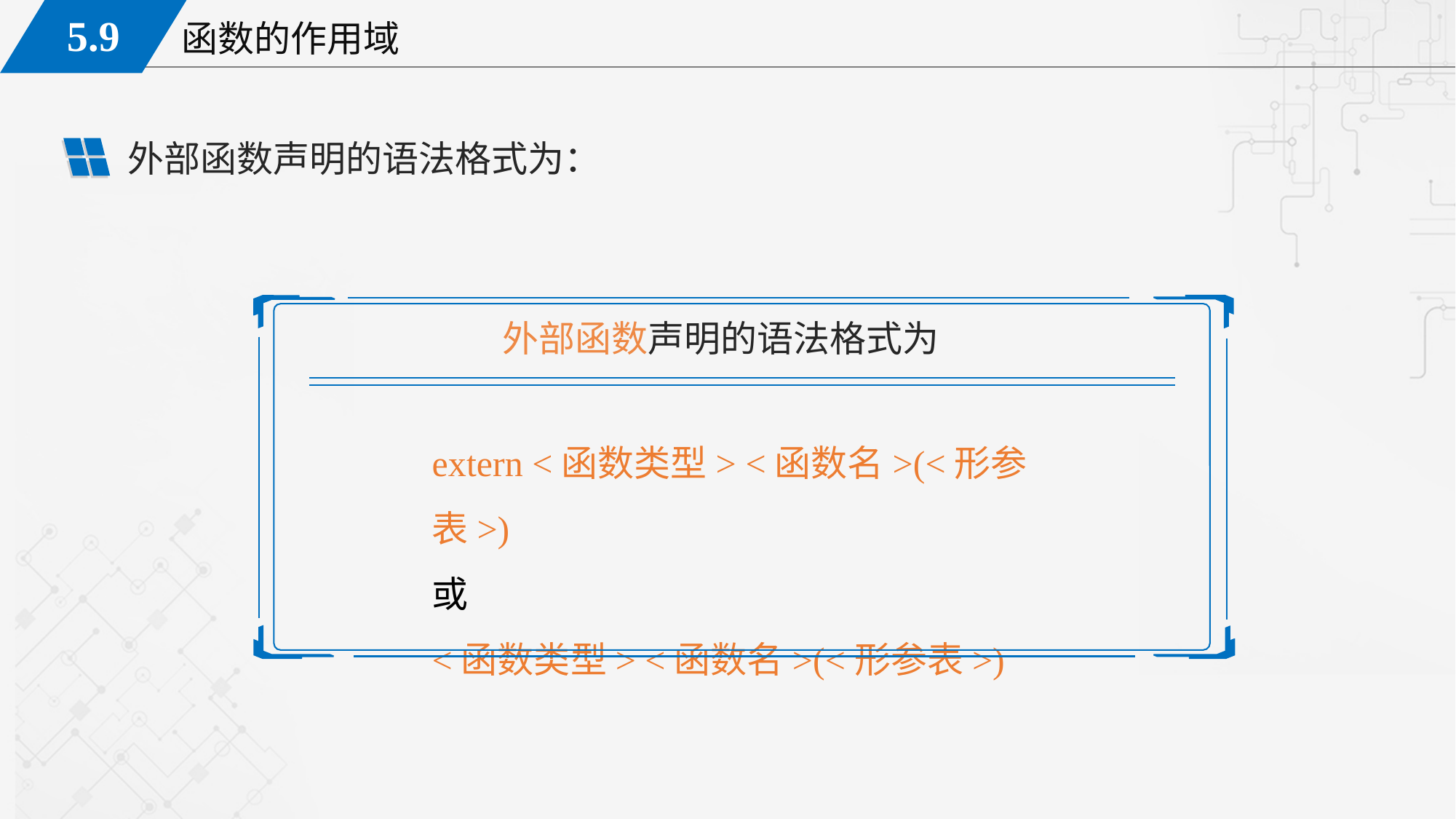

外部函数声明的语法格式为：

外部函数声明的语法格式为
extern <函数类型> <函数名>(<形参表>)
或
<函数类型> <函数名>(<形参表>)